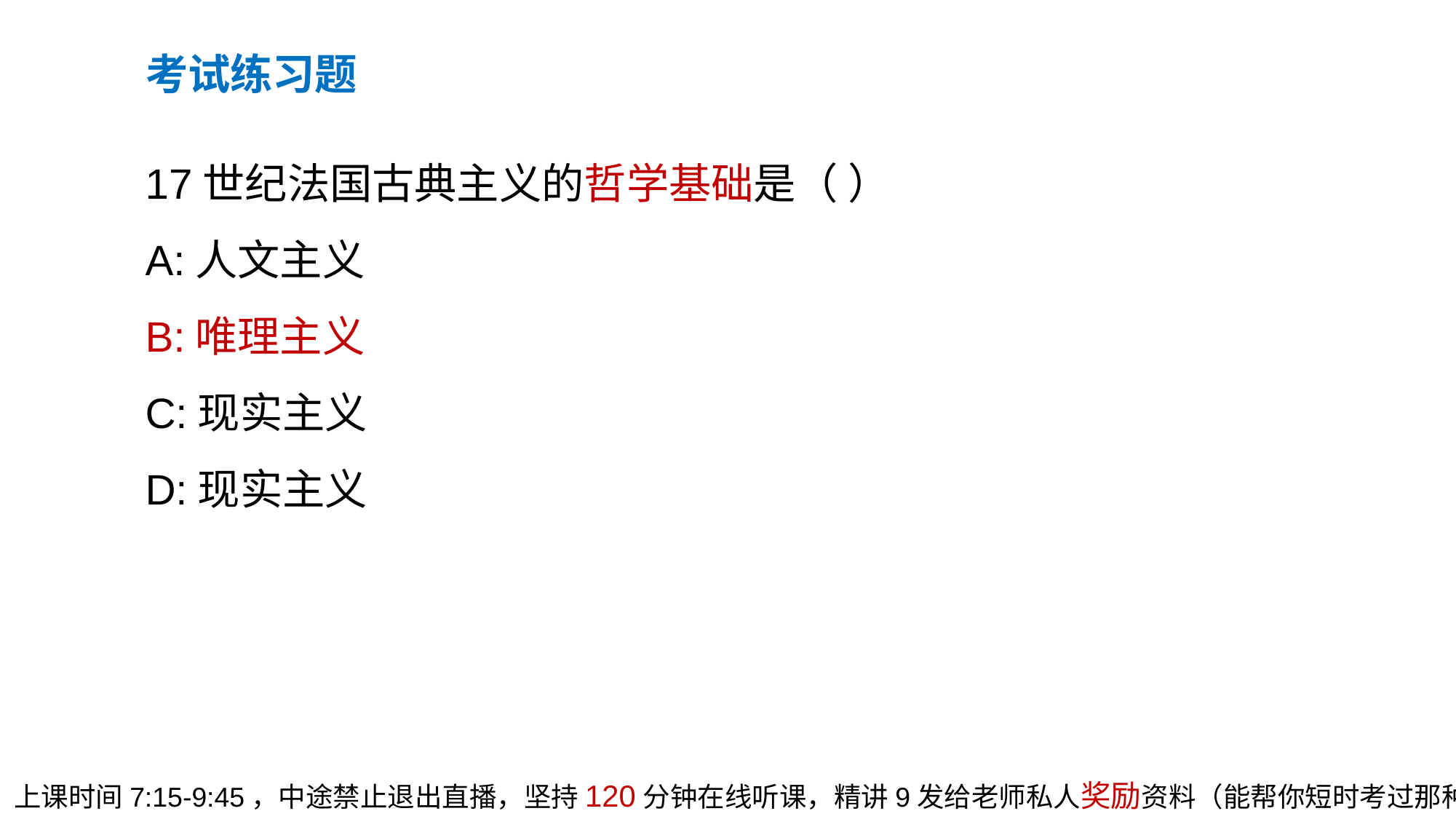

考试练习题
17世纪法国古典主义的哲学基础是（ ）
A:人文主义
B:唯理主义
C:现实主义
D:现实主义